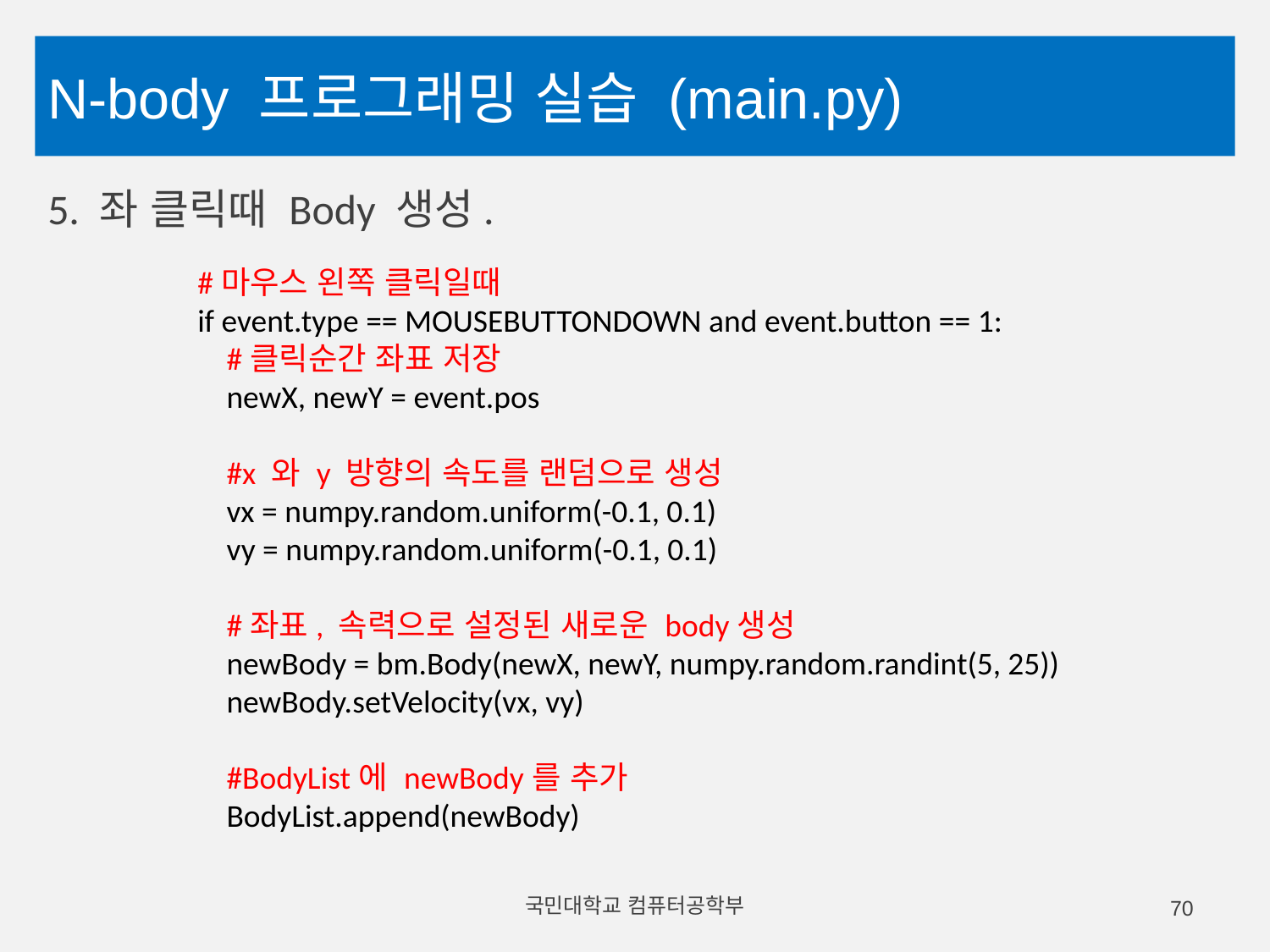

# N-body 프로그래밍 실습 (main.py)
5. 좌 클릭때 Body 생성.
            #마우스 왼쪽 클릭일때
            if event.type == MOUSEBUTTONDOWN and event.button == 1:
                #클릭순간 좌표 저장
                newX, newY = event.pos

                #x 와 y 방향의 속도를 랜덤으로 생성
                vx = numpy.random.uniform(-0.1, 0.1)
                vy = numpy.random.uniform(-0.1, 0.1)

                #좌표, 속력으로 설정된 새로운 body생성
                newBody = bm.Body(newX, newY, numpy.random.randint(5, 25))
                newBody.setVelocity(vx, vy)

                #BodyList에 newBody를 추가
                BodyList.append(newBody)
국민대학교 컴퓨터공학부
70